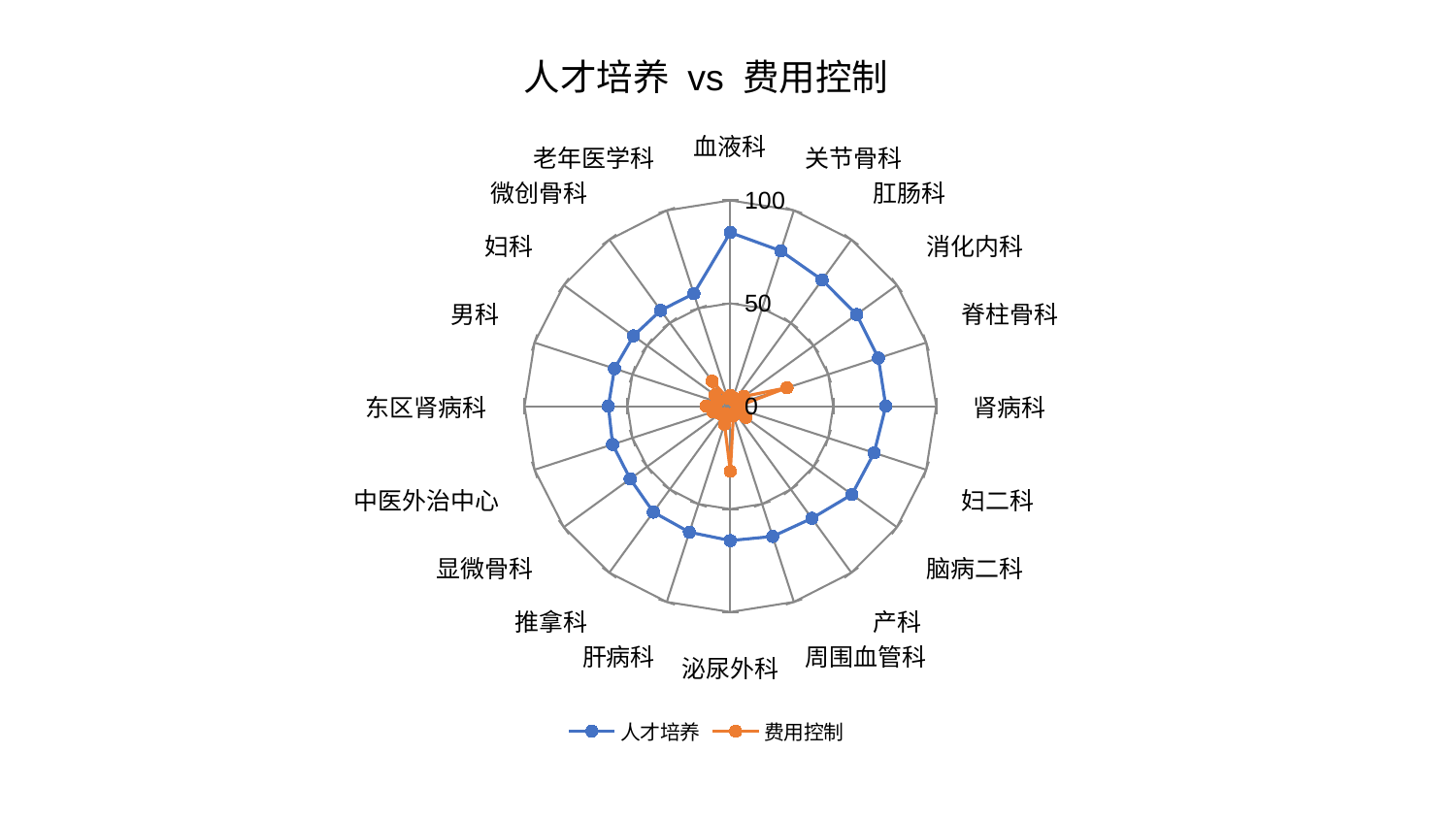

### Chart: 人才培养 vs 费用控制

| Category | 人才培养 | 费用控制 |
|---|---|---|
| 血液科 | 84.37218218112245 | 5.200595386970366 |
| 关节骨科 | 79.34434141451804 | 4.444989875202191 |
| 肛肠科 | 75.83685414687592 | 3.1984402434398413 |
| 消化内科 | 75.8283273258149 | 8.028574377041394 |
| 脊柱骨科 | 75.6007883653566 | 28.926803770079392 |
| 肾病科 | 75.50771437373781 | 3.7115551526214587 |
| 妇二科 | 73.432106539045 | 5.115787227239131 |
| 脑病二科 | 73.00667005358784 | 9.23091055983021 |
| 产科 | 67.36976872866934 | 3.8422044365923496 |
| 周围血管科 | 66.54192121287763 | 4.8167555362275145 |
| 泌尿外科 | 65.29946907657724 | 31.662425594756485 |
| 肝病科 | 64.37488780134093 | 9.105809670776065 |
| 推拿科 | 63.654285720355354 | 4.470074109381936 |
| 显微骨科 | 60.146203379238976 | 6.208202183832214 |
| 中医外治中心 | 60.137255062551105 | 8.921234278982453 |
| 东区肾病科 | 59.26843856128114 | 11.791749594384166 |
| 男科 | 59.169167624336474 | 6.647038925372234 |
| 妇科 | 58.13871275783331 | 9.161048473322927 |
| 微创骨科 | 57.55171141744241 | 15.004570171067217 |
| 老年医学科 | 57.48499673050418 | 4.078853285083494 |
89